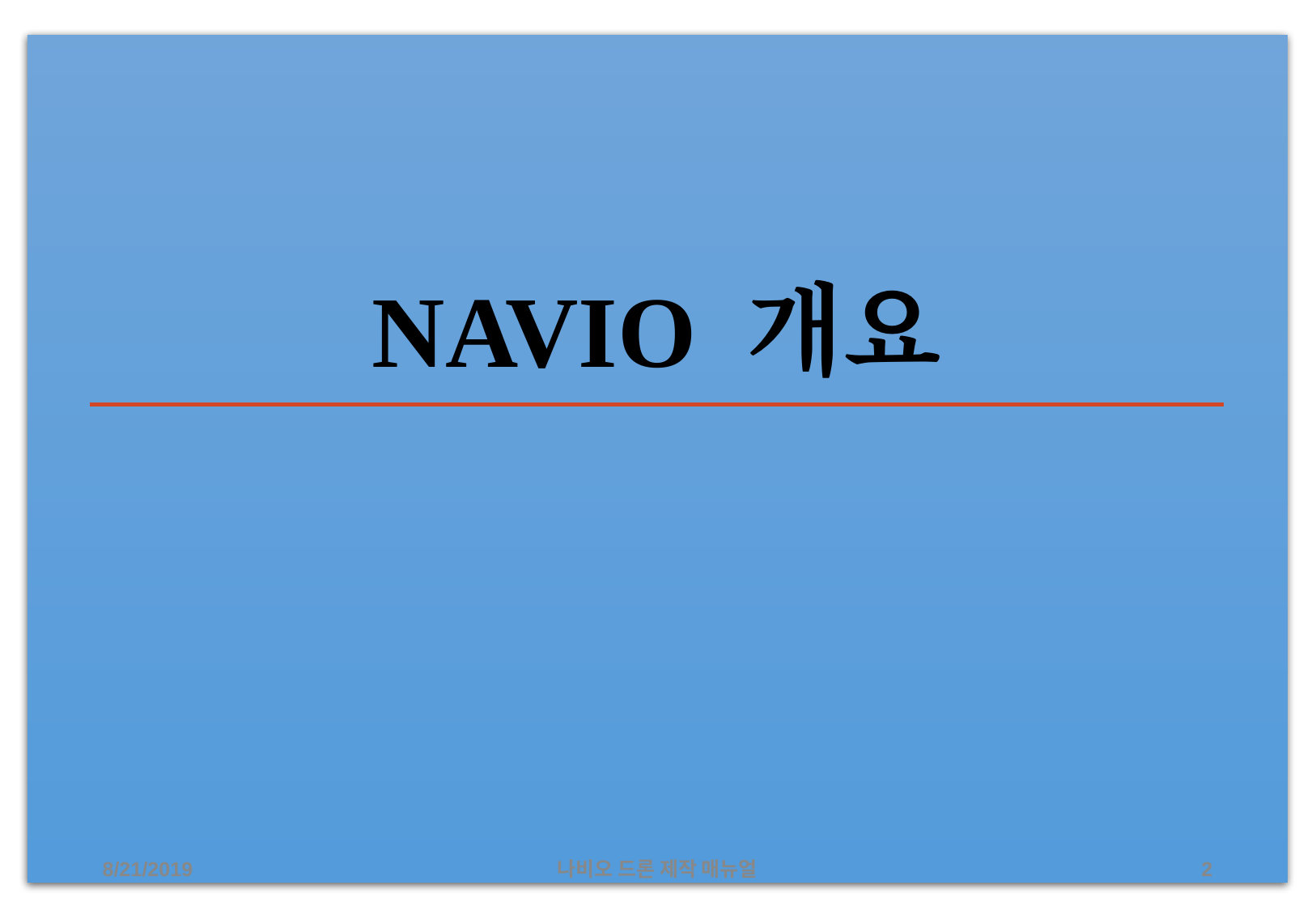

# NAVIO 개요

8/21/2019
나비오 드론 제작 매뉴얼
2